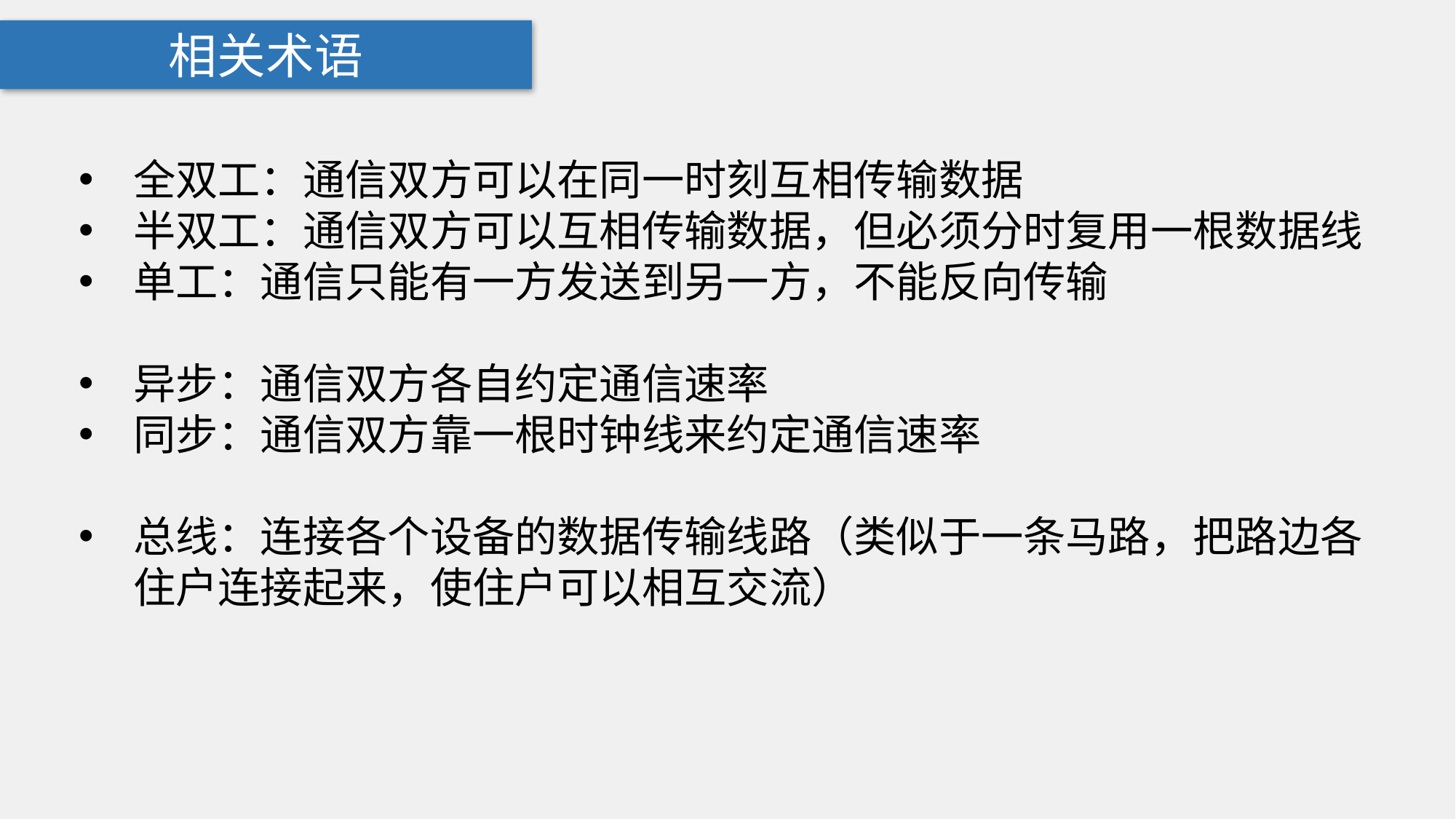

相关术语
全双工：通信双方可以在同一时刻互相传输数据
半双工：通信双方可以互相传输数据，但必须分时复用一根数据线
单工：通信只能有一方发送到另一方，不能反向传输

异步：通信双方各自约定通信速率
同步：通信双方靠一根时钟线来约定通信速率

总线：连接各个设备的数据传输线路（类似于一条马路，把路边各住户连接起来，使住户可以相互交流）